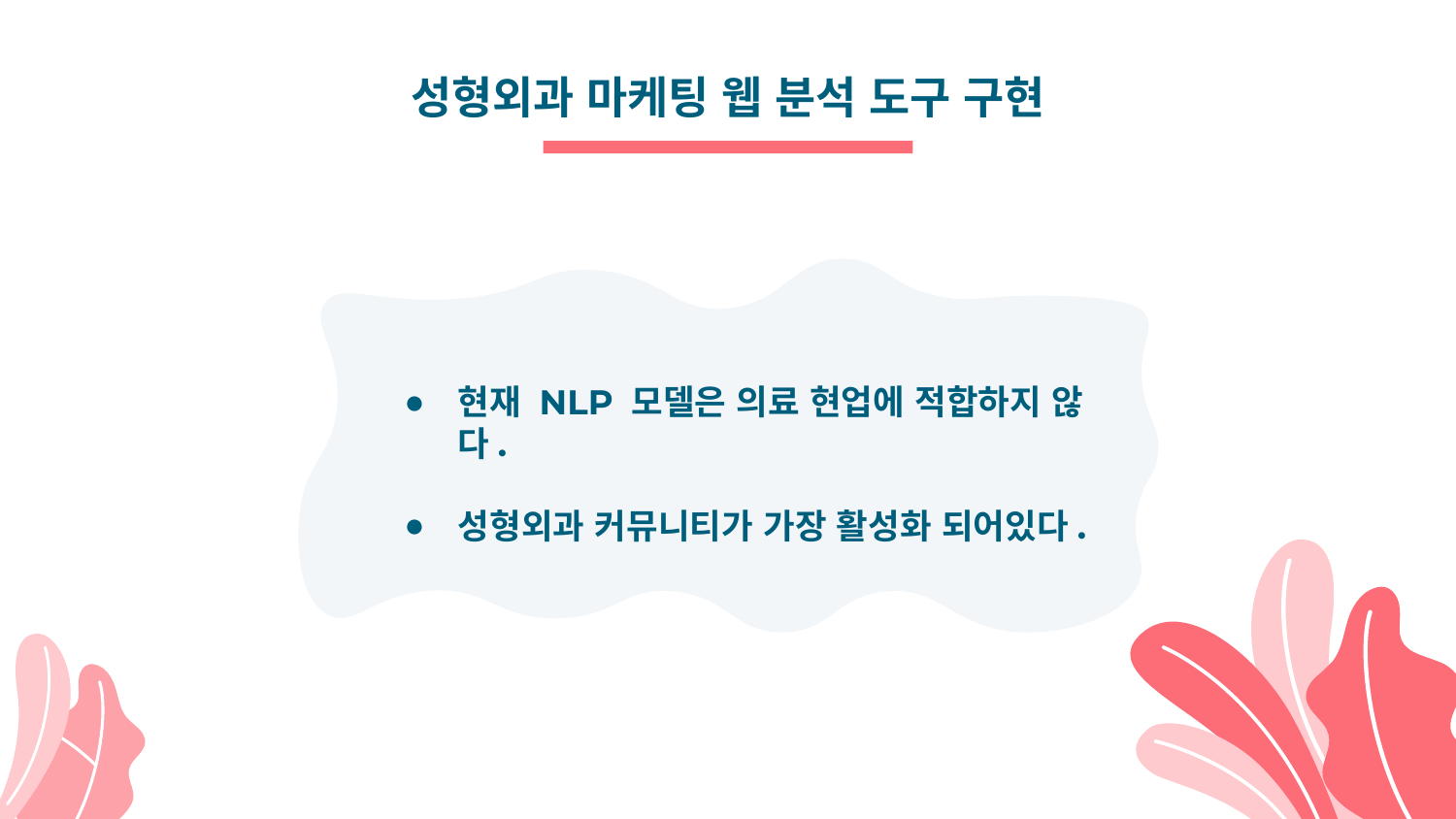

# 성형외과 마케팅 웹 분석 도구 구현

현재 NLP 모델은 의료 현업에 적합하지 않다.

성형외과 커뮤니티가 가장 활성화 되어있다.